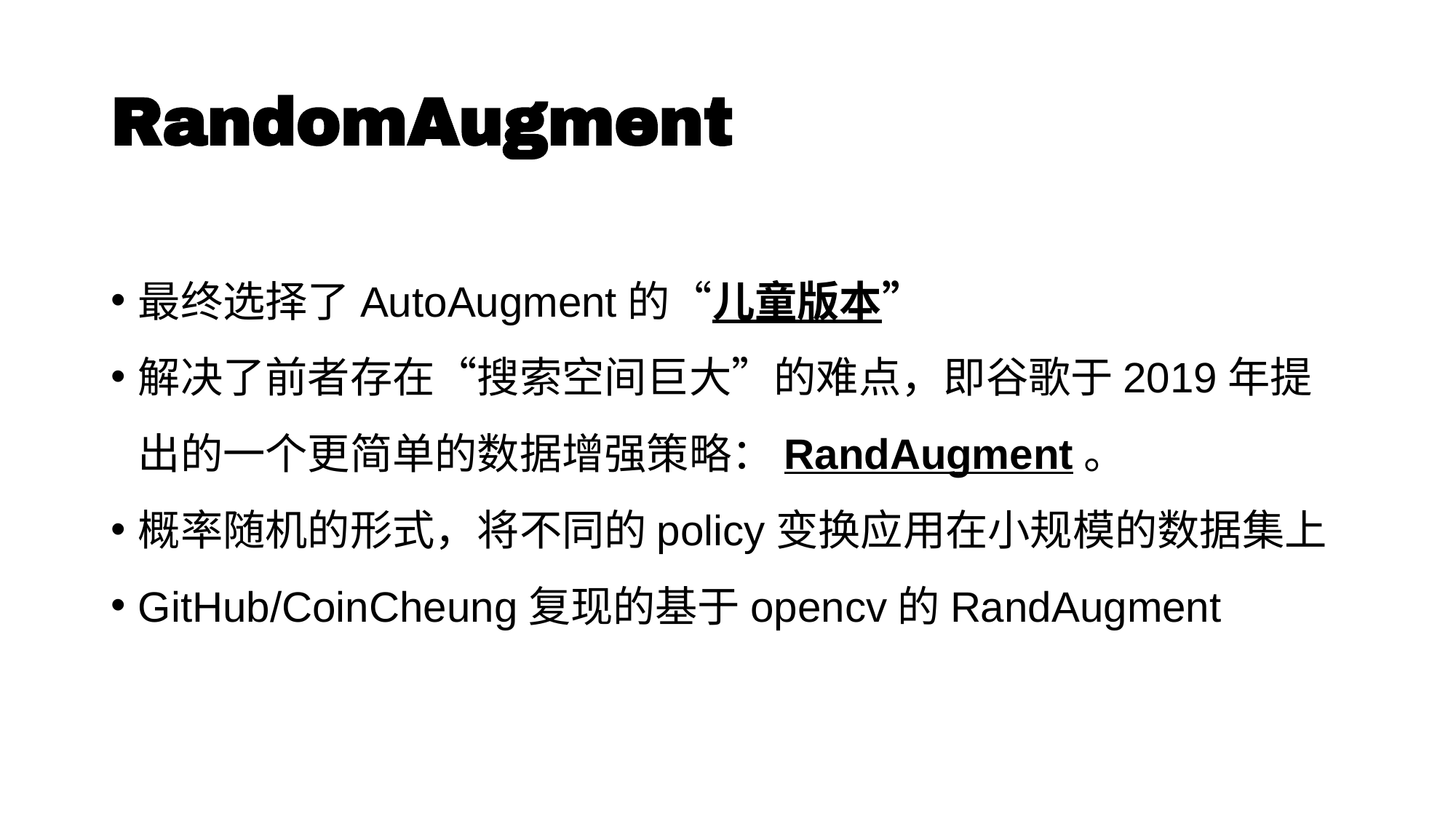

# RandomAugment
最终选择了AutoAugment的“儿童版本”
解决了前者存在“搜索空间巨大”的难点，即谷歌于2019年提出的一个更简单的数据增强策略：RandAugment。
概率随机的形式，将不同的policy变换应用在小规模的数据集上
GitHub/CoinCheung复现的基于opencv的RandAugment